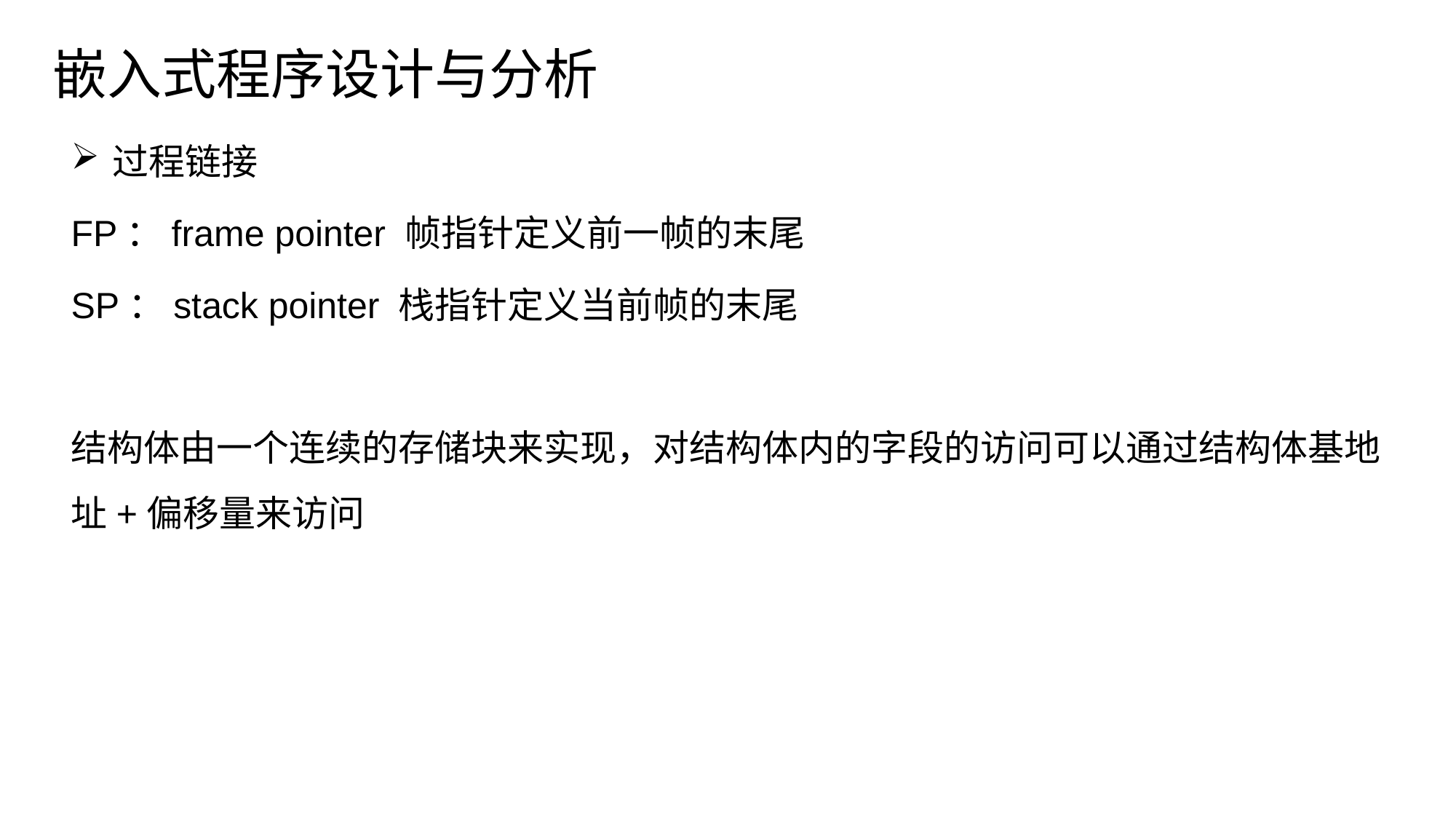

# 嵌入式程序设计与分析
过程链接
FP：frame pointer 帧指针定义前一帧的末尾
SP：stack pointer 栈指针定义当前帧的末尾

结构体由一个连续的存储块来实现，对结构体内的字段的访问可以通过结构体基地址+偏移量来访问

23